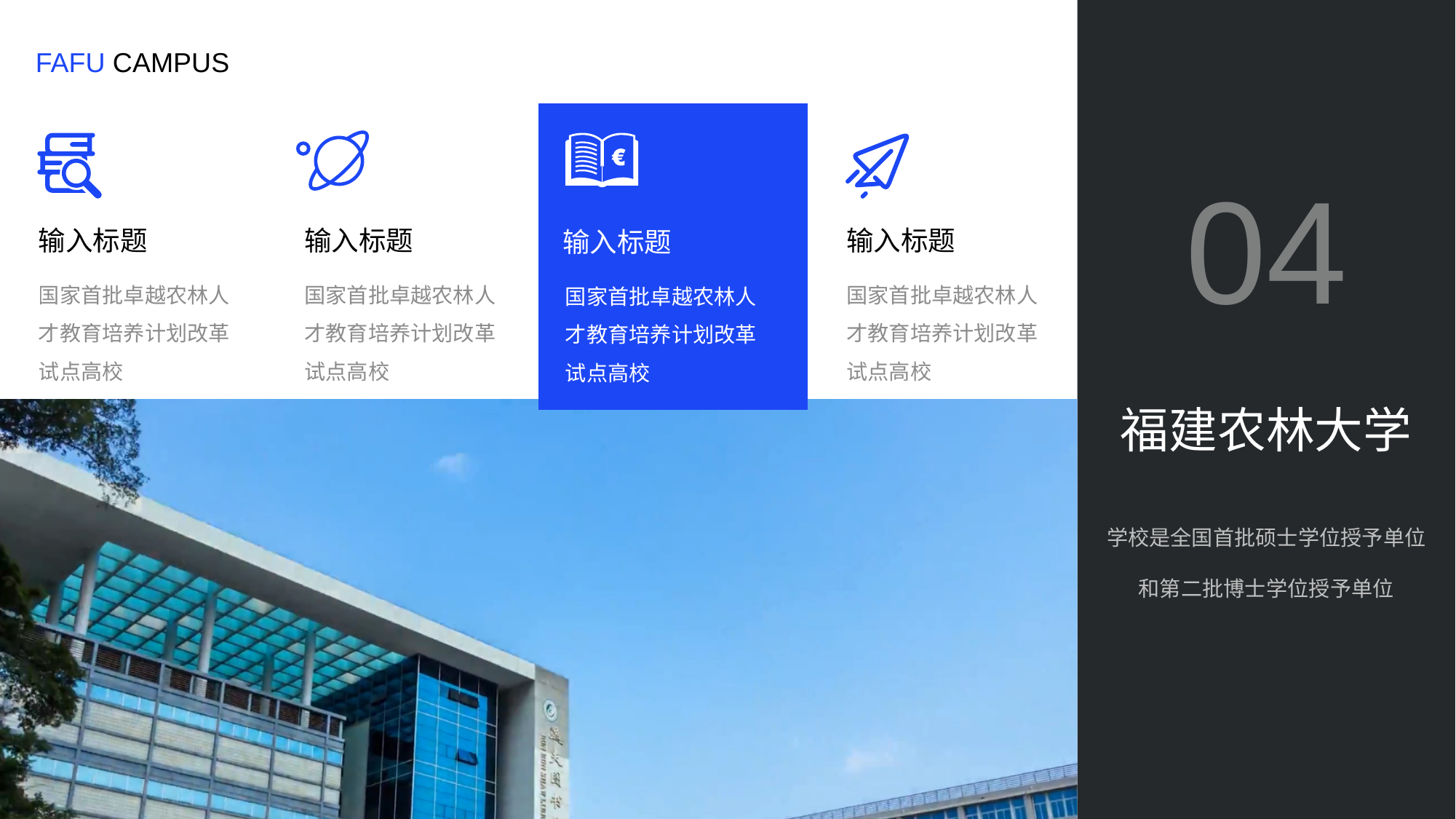

FAFU CAMPUS

输入标题
国家首批卓越农林人才教育培养计划改革试点高校

输入标题
国家首批卓越农林人才教育培养计划改革试点高校

输入标题
国家首批卓越农林人才教育培养计划改革试点高校
04
输入标题
国家首批卓越农林人才教育培养计划改革试点高校
福建农林大学

学校是全国首批硕士学位授予单位和第二批博士学位授予单位